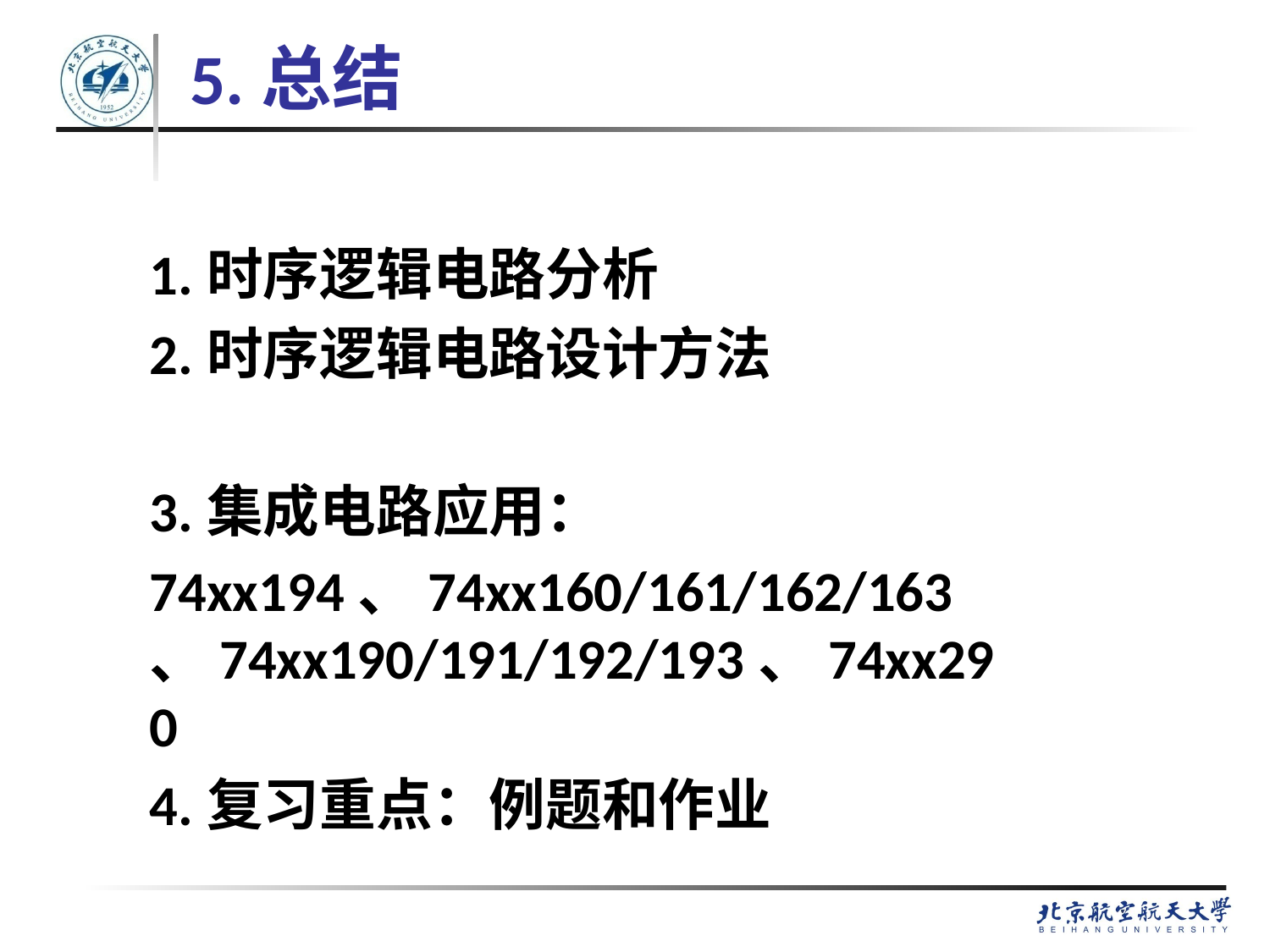

# 5.总结
1.时序逻辑电路分析
2.时序逻辑电路设计方法

3.集成电路应用：
74xx194、74xx160/161/162/163、74xx190/191/192/193、74xx290
4.复习重点：例题和作业